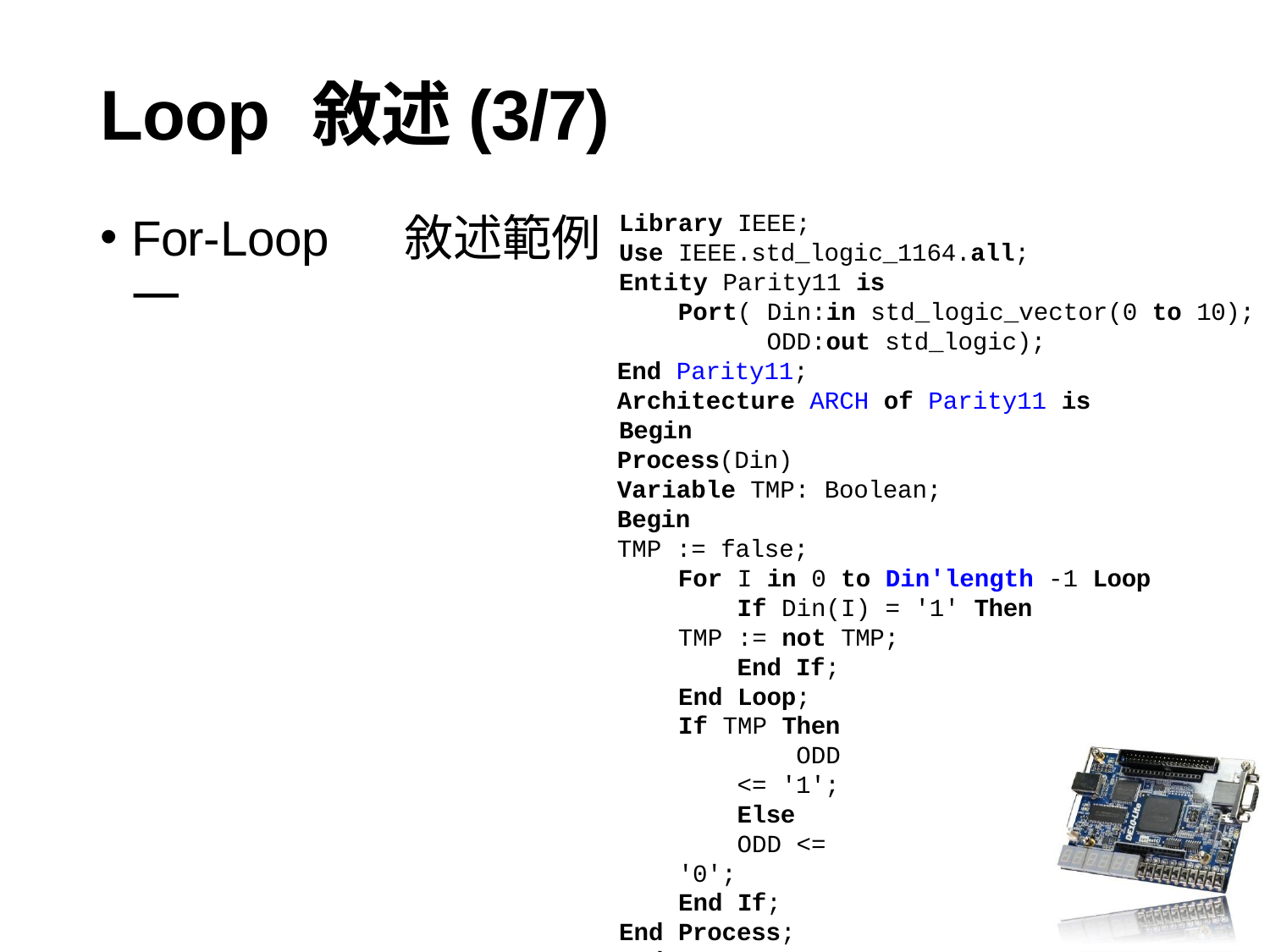

# Loop	敘述(3/7)
For-Loop	 敘述範例一
Library IEEE;
Use IEEE.std_logic_1164.all;
Entity Parity11 is
Port( Din:in std_logic_vector(0 to 10); ODD:out std_logic);
End Parity11;
Architecture ARCH of Parity11 is Begin
Process(Din)
Variable TMP: Boolean;
Begin
TMP := false;
For I in 0 to Din'length -1 Loop If Din(I) = '1' Then
TMP := not TMP;
End If; End Loop; If TMP Then
ODD <= '1';
Else
ODD <= '0';
End If; End Process; End ARCH;